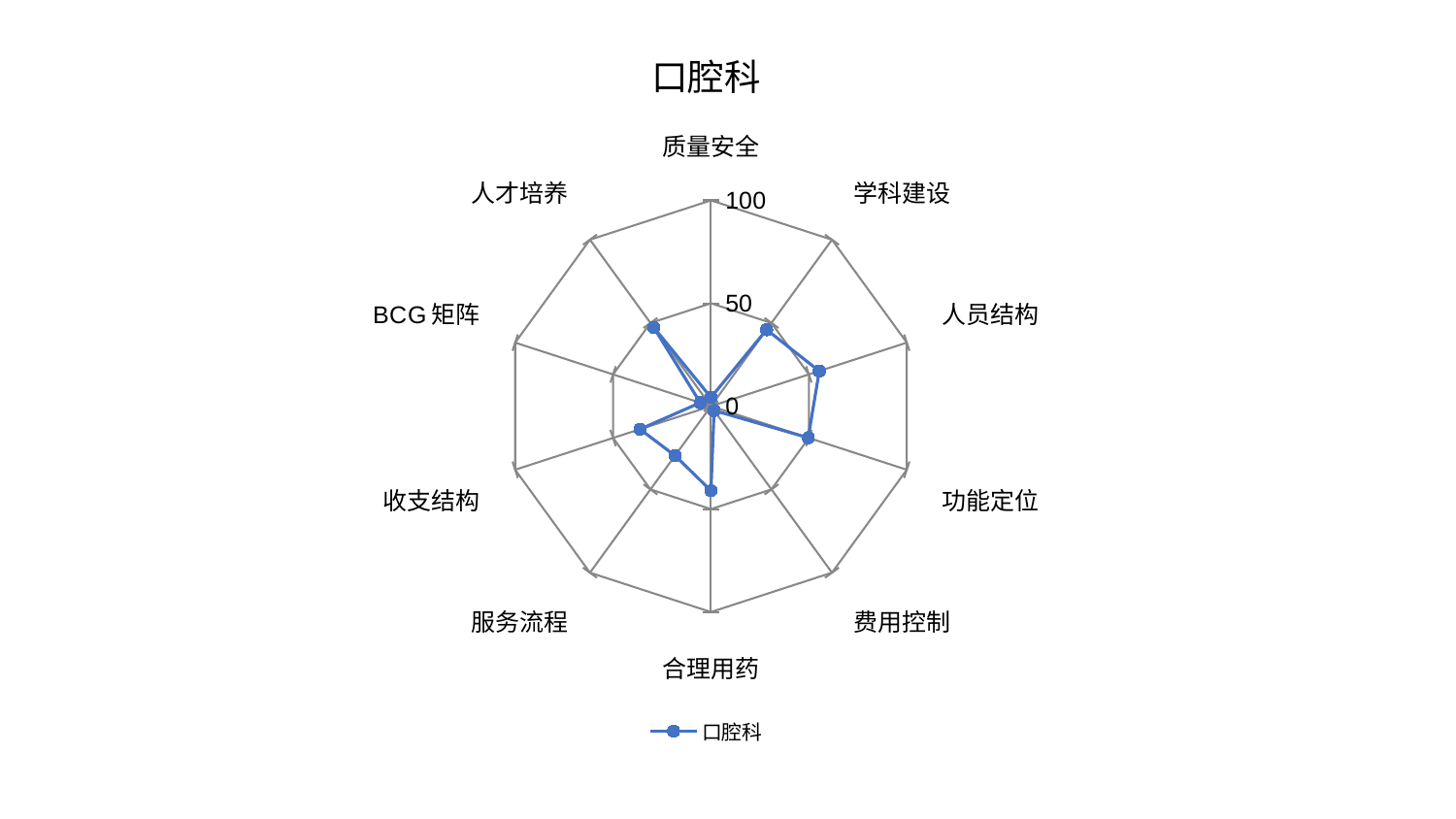

### Chart: 口腔科

| Category | 口腔科 |
|---|---|
| 质量安全 | 4.23091422971967 |
| 学科建设 | 45.956291424269 |
| 人员结构 | 55.30262267527153 |
| 功能定位 | 49.652684067244735 |
| 费用控制 | 2.60419384445545 |
| 合理用药 | 41.070190643109726 |
| 服务流程 | 29.71496390996694 |
| 收支结构 | 36.26357465453686 |
| BCG矩阵 | 5.477364376746732 |
| 人才培养 | 47.28349896396935 |
107